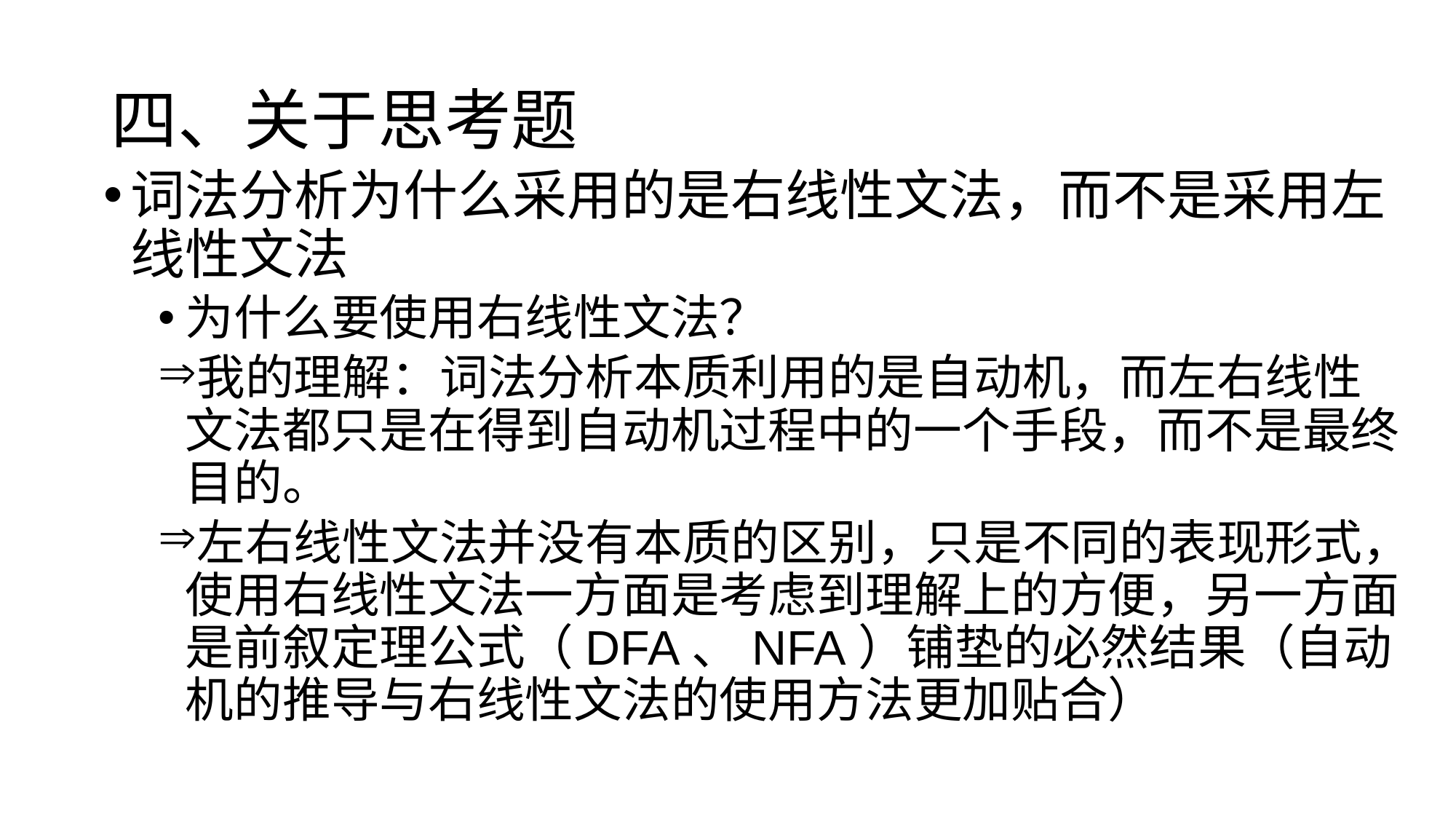

# 四、关于思考题
词法分析为什么采用的是右线性文法，而不是采用左线性文法
为什么要使用右线性文法？
我的理解：词法分析本质利用的是自动机，而左右线性文法都只是在得到自动机过程中的一个手段，而不是最终目的。
左右线性文法并没有本质的区别，只是不同的表现形式，使用右线性文法一方面是考虑到理解上的方便，另一方面是前叙定理公式（DFA、NFA）铺垫的必然结果（自动机的推导与右线性文法的使用方法更加贴合）